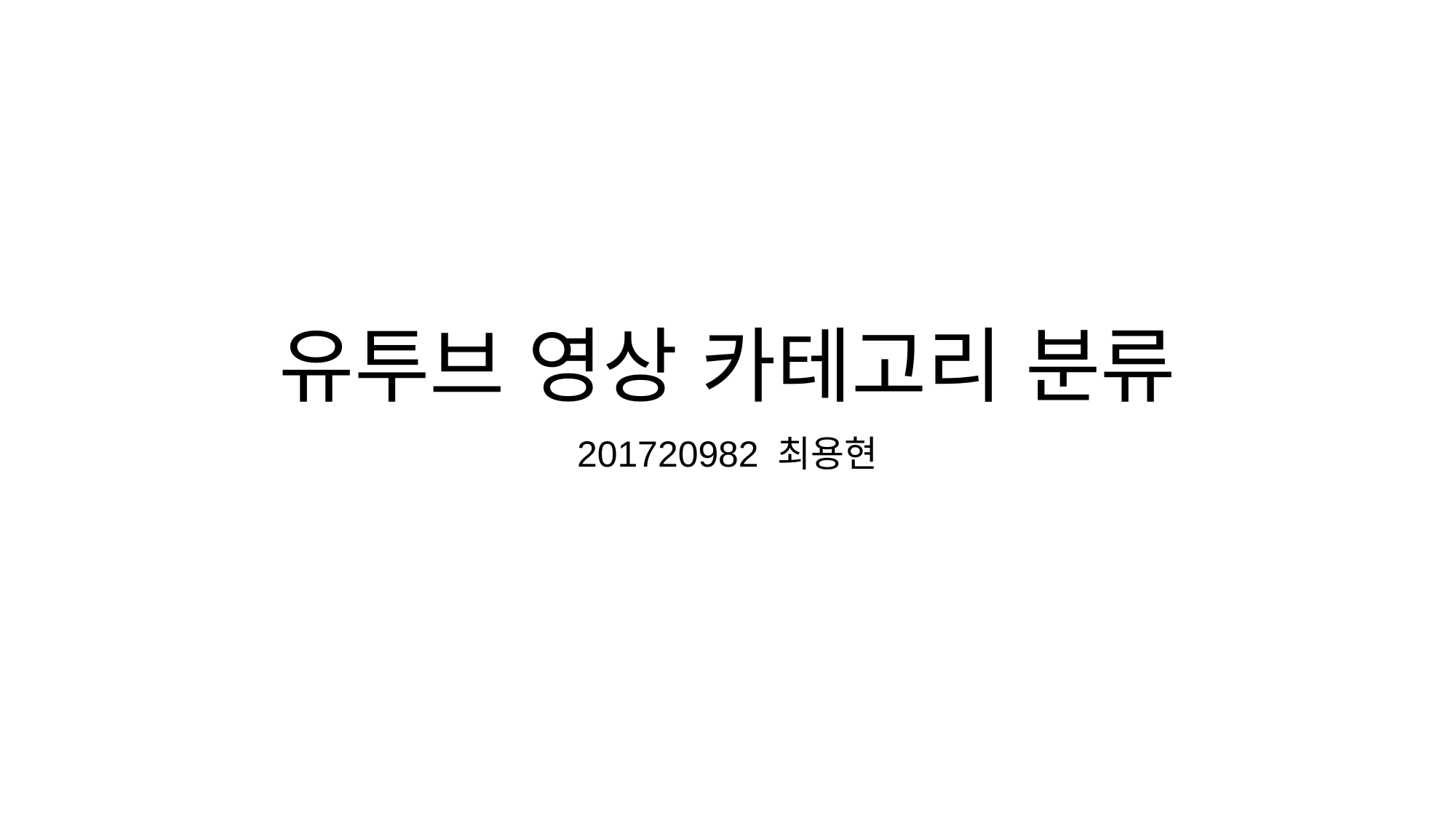

# 유투브 영상 카테고리 분류
201720982 최용현